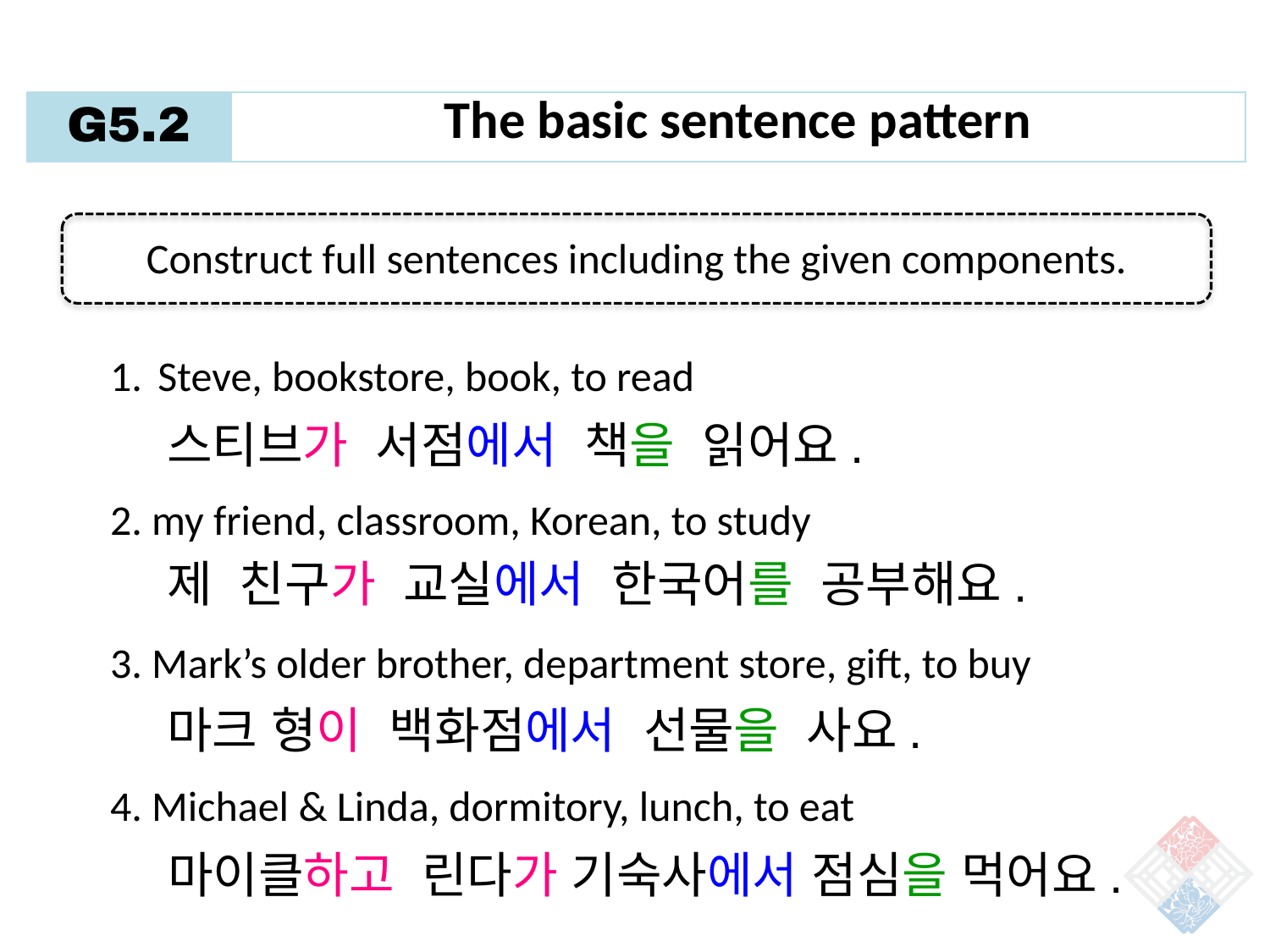

| G5.2 | The basic sentence pattern |
| --- | --- |

Construct full sentences including the given components.
Steve, bookstore, book, to read

2. my friend, classroom, Korean, to study

3. Mark’s older brother, department store, gift, to buy

4. Michael & Linda, dormitory, lunch, to eat
스티브가  서점에서  책을  읽어요.
제  친구가  교실에서  한국어를  공부해요.
마크 형이  백화점에서  선물을  사요.
마이클하고  린다가 기숙사에서 점심을 먹어요.